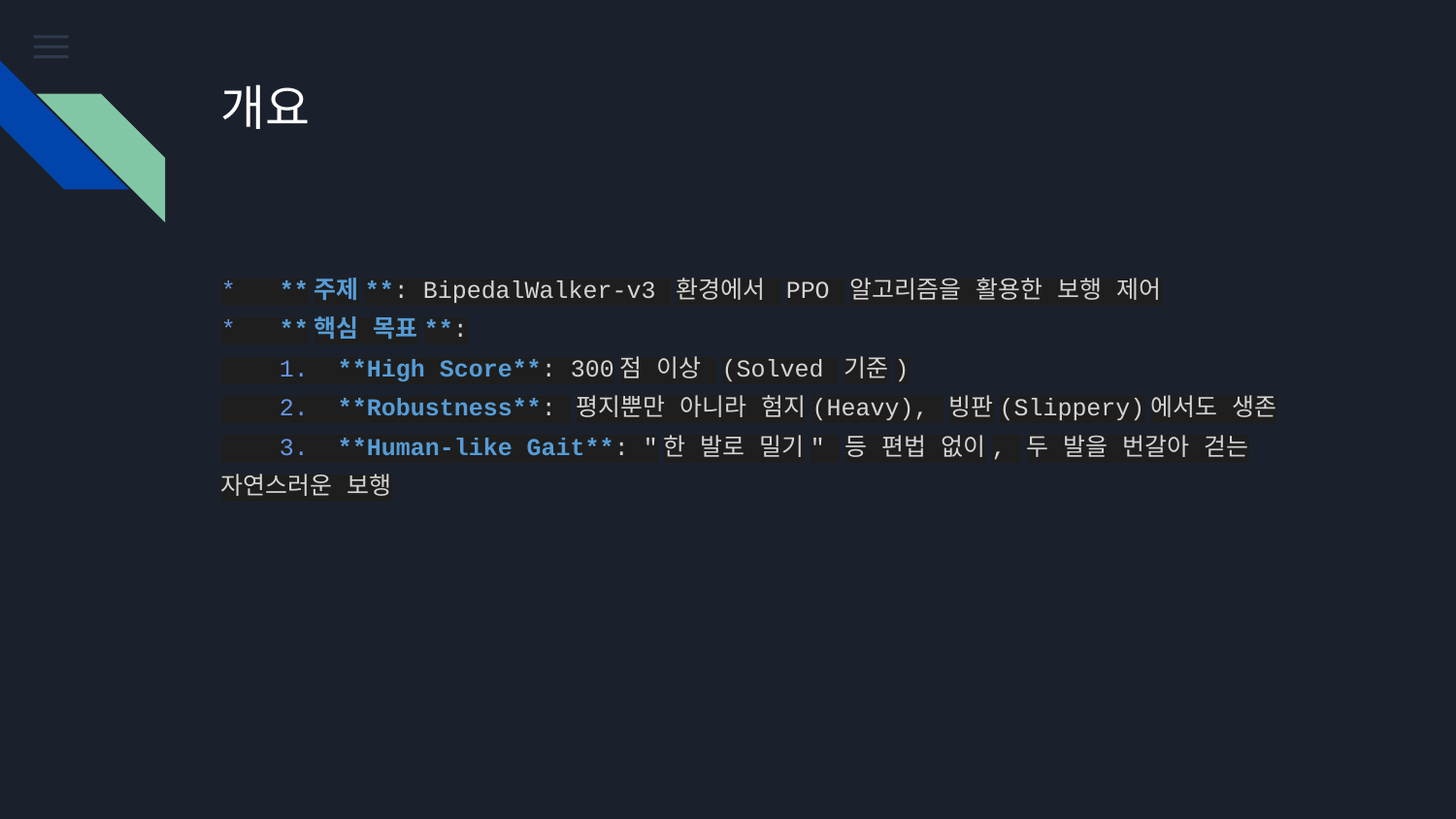

# 개요
*   **주제**: BipedalWalker-v3 환경에서 PPO 알고리즘을 활용한 보행 제어
*   **핵심 목표**:
    1.  **High Score**: 300점 이상 (Solved 기준)
    2.  **Robustness**: 평지뿐만 아니라 험지(Heavy), 빙판(Slippery)에서도 생존
    3.  **Human-like Gait**: "한 발로 밀기" 등 편법 없이, 두 발을 번갈아 걷는 자연스러운 보행